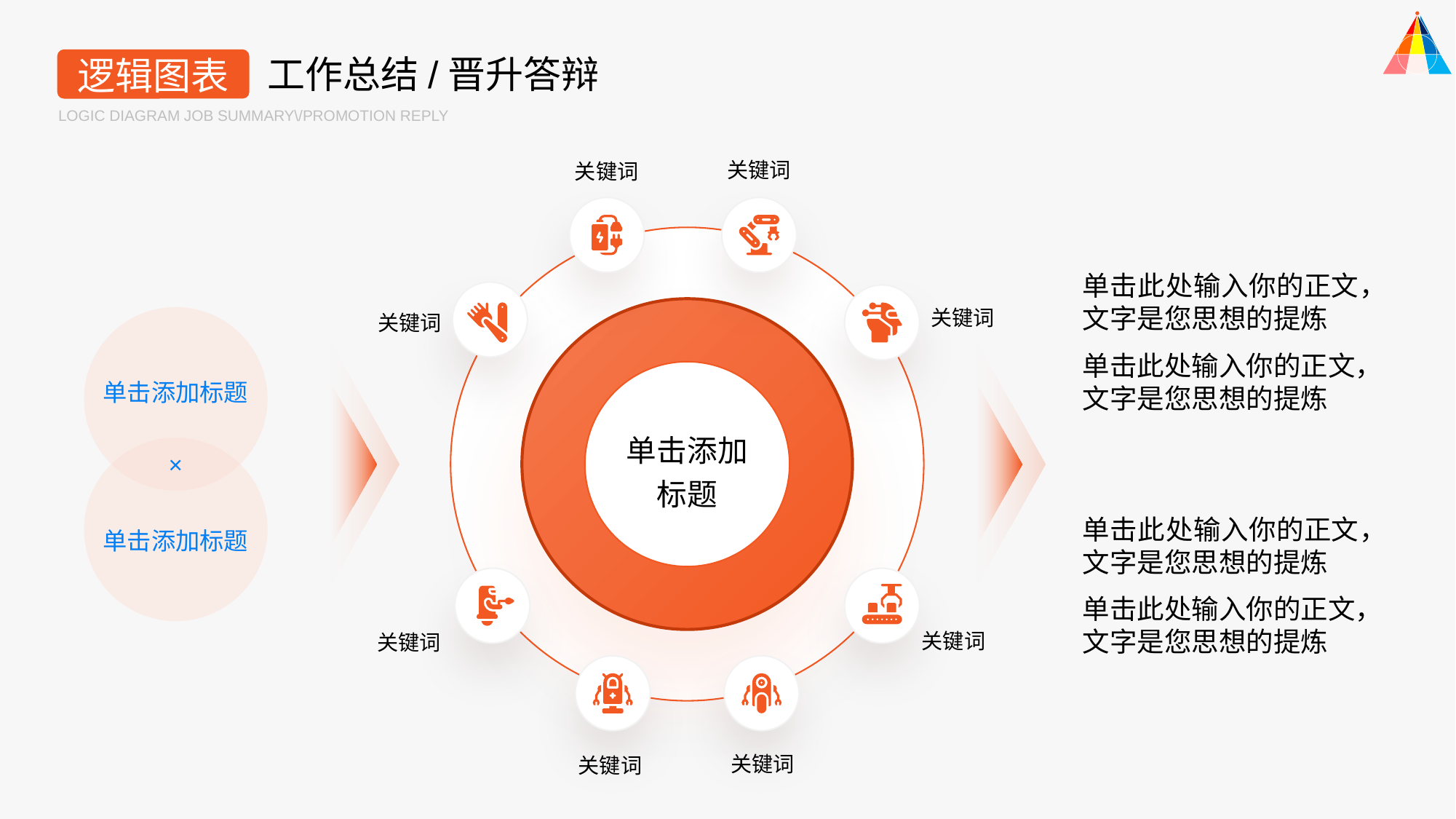

工作总结/晋升答辩

逻辑图表
LOGIC DIAGRAM JOB SUMMARY\/PROMOTION REPLY
关键词
关键词

单击此处输入你的正文，文字是您思想的提炼
单击此处输入你的正文，文字是您思想的提炼

关键词

关键词

单击添加标题
单击添加标题

×
单击此处输入你的正文，文字是您思想的提炼
单击此处输入你的正文，文字是您思想的提炼
单击添加标题

关键词
关键词

关键词
关键词